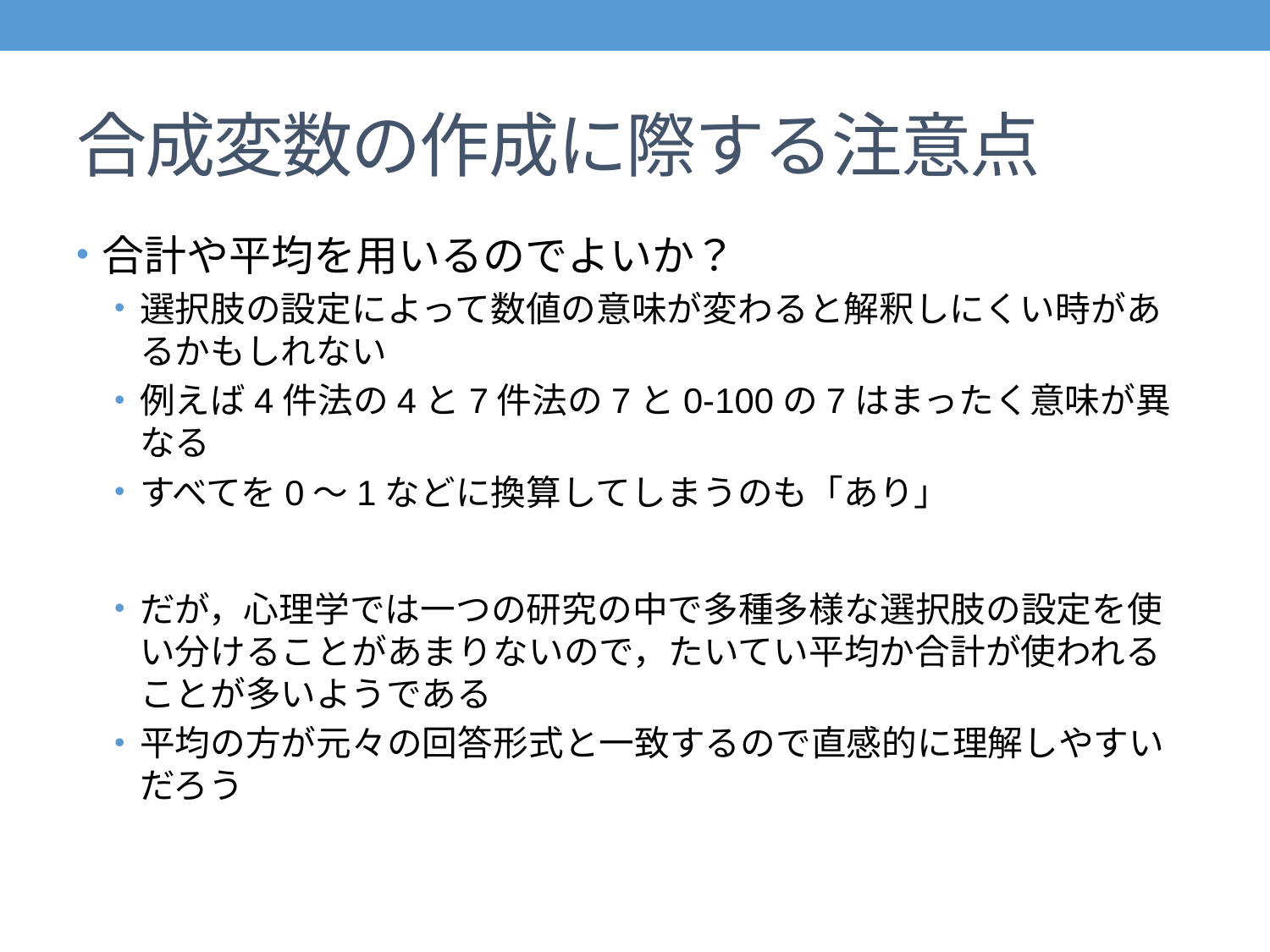

# 合成変数の作成に際する注意点
合計や平均を用いるのでよいか？
選択肢の設定によって数値の意味が変わると解釈しにくい時があるかもしれない
例えば4件法の4と7件法の7と0-100の7はまったく意味が異なる
すべてを0～1などに換算してしまうのも「あり」

だが，心理学では一つの研究の中で多種多様な選択肢の設定を使い分けることがあまりないので，たいてい平均か合計が使われることが多いようである
平均の方が元々の回答形式と一致するので直感的に理解しやすいだろう